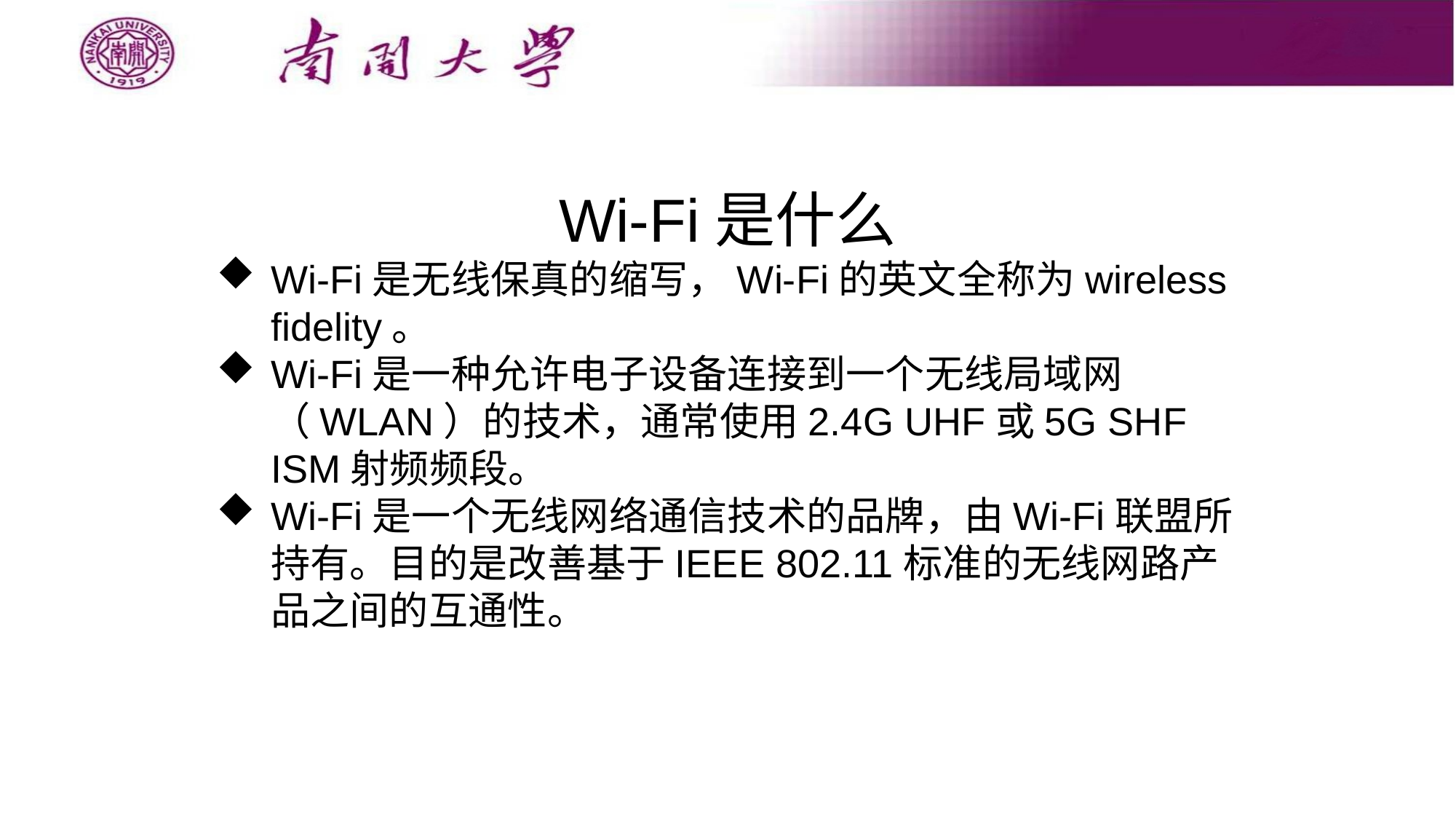

Wi-Fi是什么
Wi-Fi是无线保真的缩写，Wi-Fi的英文全称为wireless fidelity。
Wi-Fi是一种允许电子设备连接到一个无线局域网（WLAN）的技术，通常使用2.4G UHF或5G SHF ISM射频频段。
Wi-Fi是一个无线网络通信技术的品牌，由Wi-Fi联盟所持有。目的是改善基于IEEE 802.11标准的无线网路产品之间的互通性。